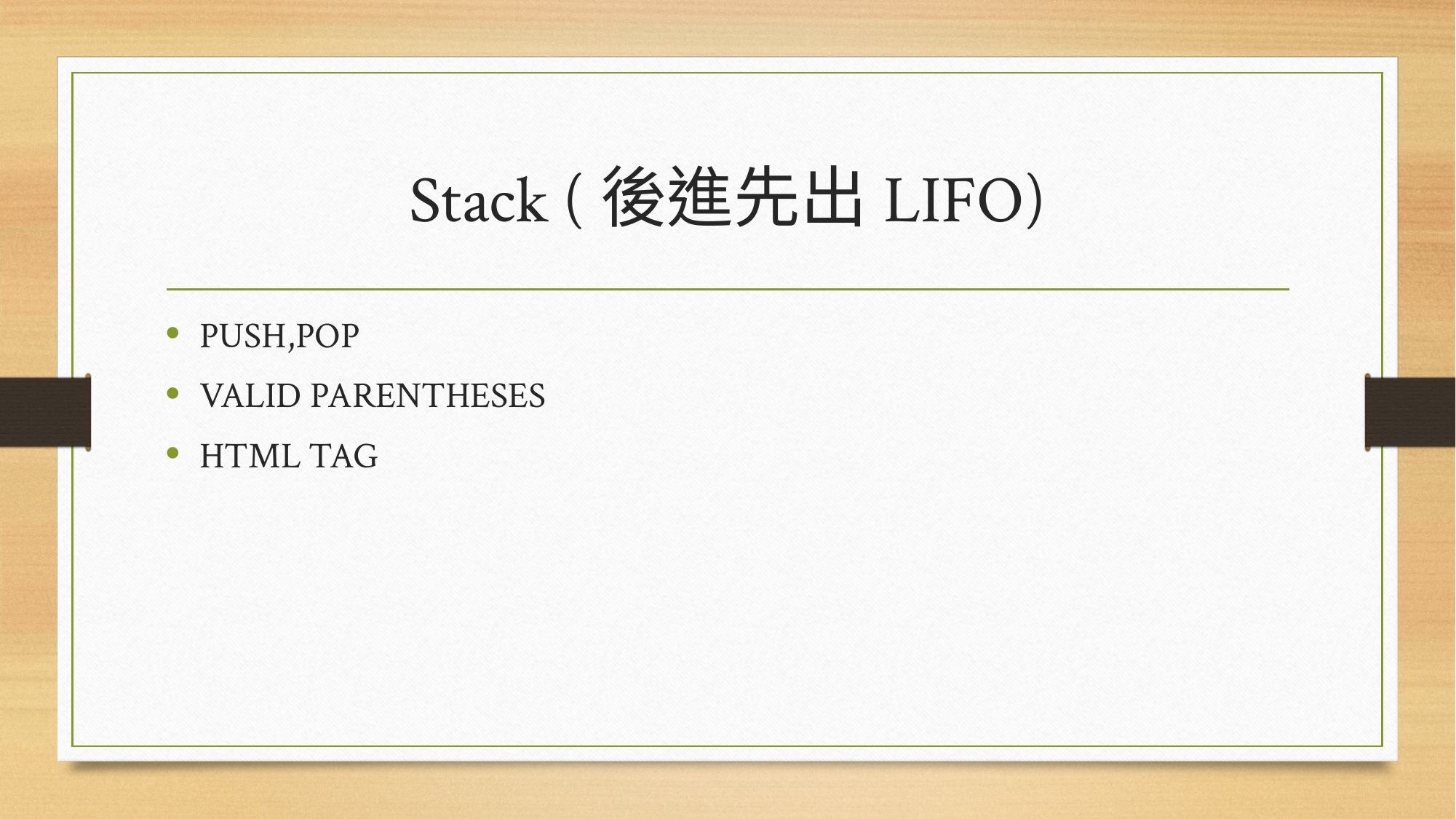

# Stack (後進先出LIFO)
PUSH,POP
VALID PARENTHESES
HTML TAG